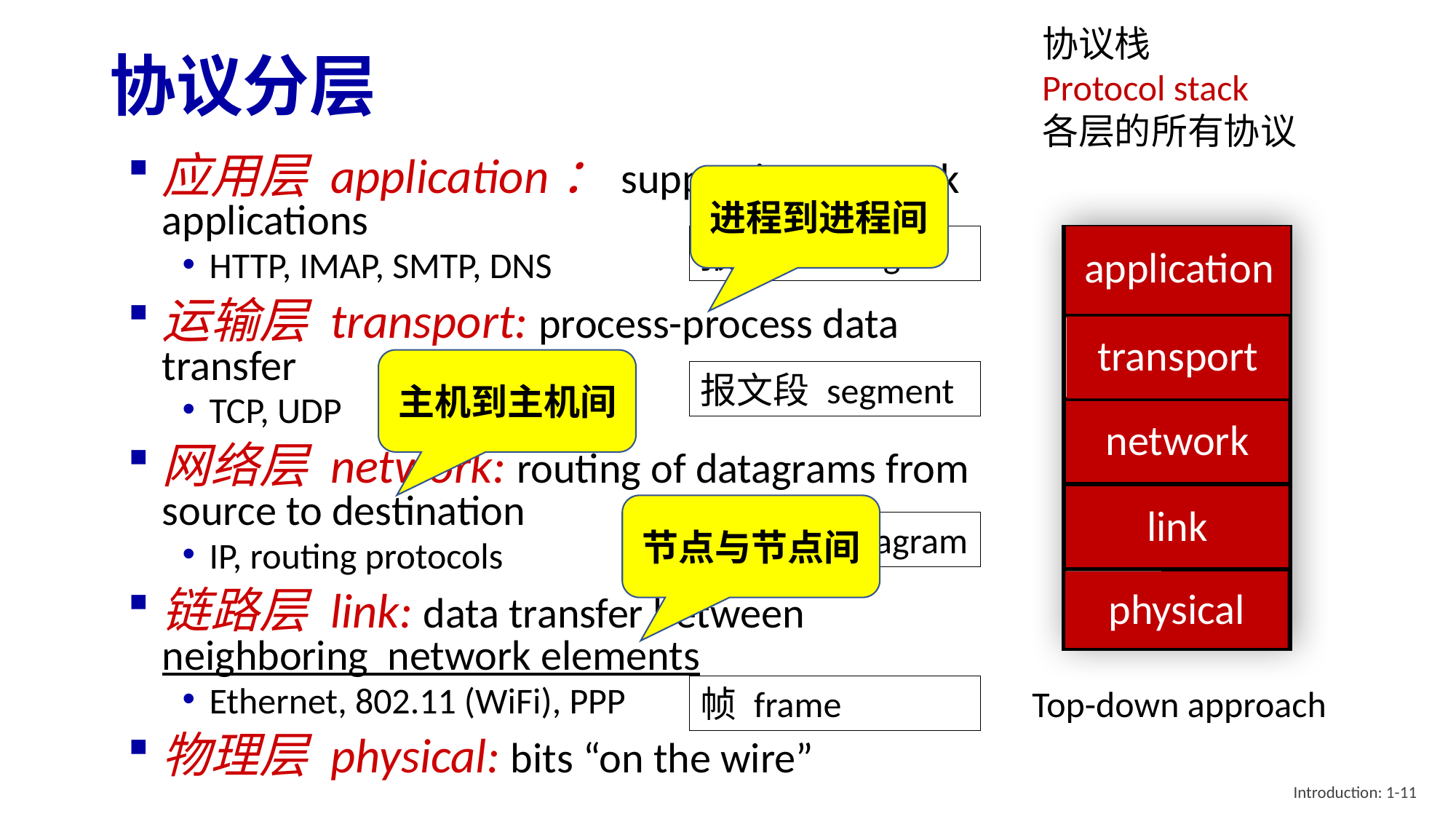

协议栈
Protocol stack
各层的所有协议
# 协议分层
应用层 application：supporting network applications
HTTP, IMAP, SMTP, DNS
运输层 transport: process-process data transfer
TCP, UDP
网络层 network: routing of datagrams from source to destination
IP, routing protocols
链路层 link: data transfer between neighboring  network elements
Ethernet, 802.11 (WiFi), PPP
物理层 physical: bits “on the wire”
进程到进程间
报文 message

application

application

transport
transport
主机到主机间
报文段 segment

network
network

link
节点与节点间
link
数据报 datagram

physical
physical
帧 frame
Top-down approach
Introduction: 1-11